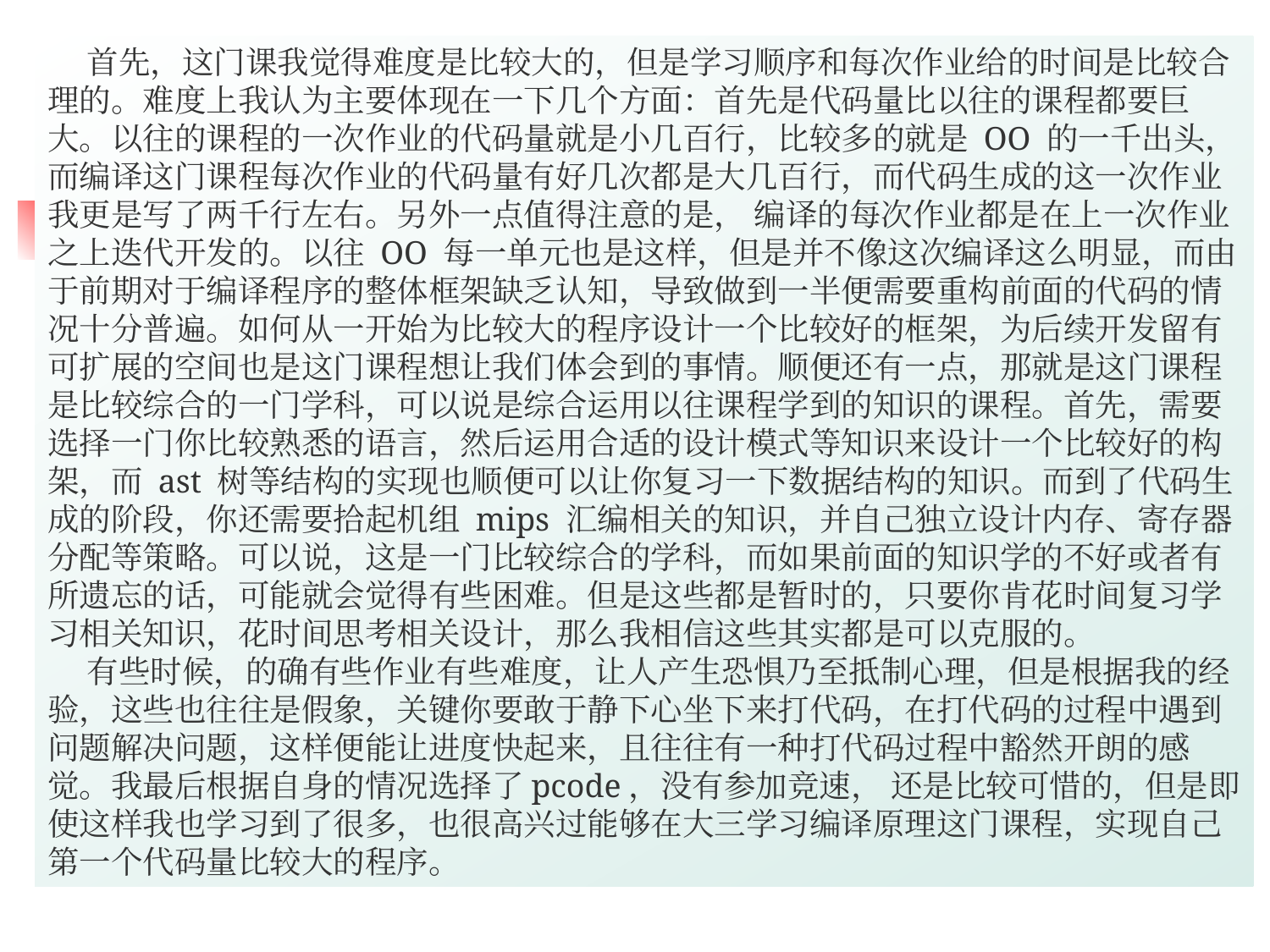

首先，这门课我觉得难度是比较大的，但是学习顺序和每次作业给的时间是比较合理的。难度上我认为主要体现在一下几个方面：首先是代码量比以往的课程都要巨大。以往的课程的一次作业的代码量就是小几百行，比较多的就是 OO 的一千出头，而编译这门课程每次作业的代码量有好几次都是大几百行，而代码生成的这一次作业我更是写了两千行左右。另外一点值得注意的是， 编译的每次作业都是在上一次作业之上迭代开发的。以往 OO 每一单元也是这样，但是并不像这次编译这么明显，而由于前期对于编译程序的整体框架缺乏认知，导致做到一半便需要重构前面的代码的情况十分普遍。如何从一开始为比较大的程序设计一个比较好的框架，为后续开发留有可扩展的空间也是这门课程想让我们体会到的事情。顺便还有一点，那就是这门课程是比较综合的一门学科，可以说是综合运用以往课程学到的知识的课程。首先，需要选择一门你比较熟悉的语言，然后运用合适的设计模式等知识来设计一个比较好的构架，而 ast 树等结构的实现也顺便可以让你复习一下数据结构的知识。而到了代码生成的阶段，你还需要拾起机组 mips 汇编相关的知识，并自己独立设计内存、寄存器分配等策略。可以说，这是一门比较综合的学科，而如果前面的知识学的不好或者有所遗忘的话，可能就会觉得有些困难。但是这些都是暂时的，只要你肯花时间复习学习相关知识，花时间思考相关设计，那么我相信这些其实都是可以克服的。
    有些时候，的确有些作业有些难度，让人产生恐惧乃至抵制心理，但是根据我的经验，这些也往往是假象，关键你要敢于静下心坐下来打代码，在打代码的过程中遇到问题解决问题，这样便能让进度快起来，且往往有一种打代码过程中豁然开朗的感觉。我最后根据自身的情况选择了pcode，没有参加竞速， 还是比较可惜的，但是即使这样我也学习到了很多，也很高兴过能够在大三学习编译原理这门课程，实现自己第一个代码量比较大的程序。